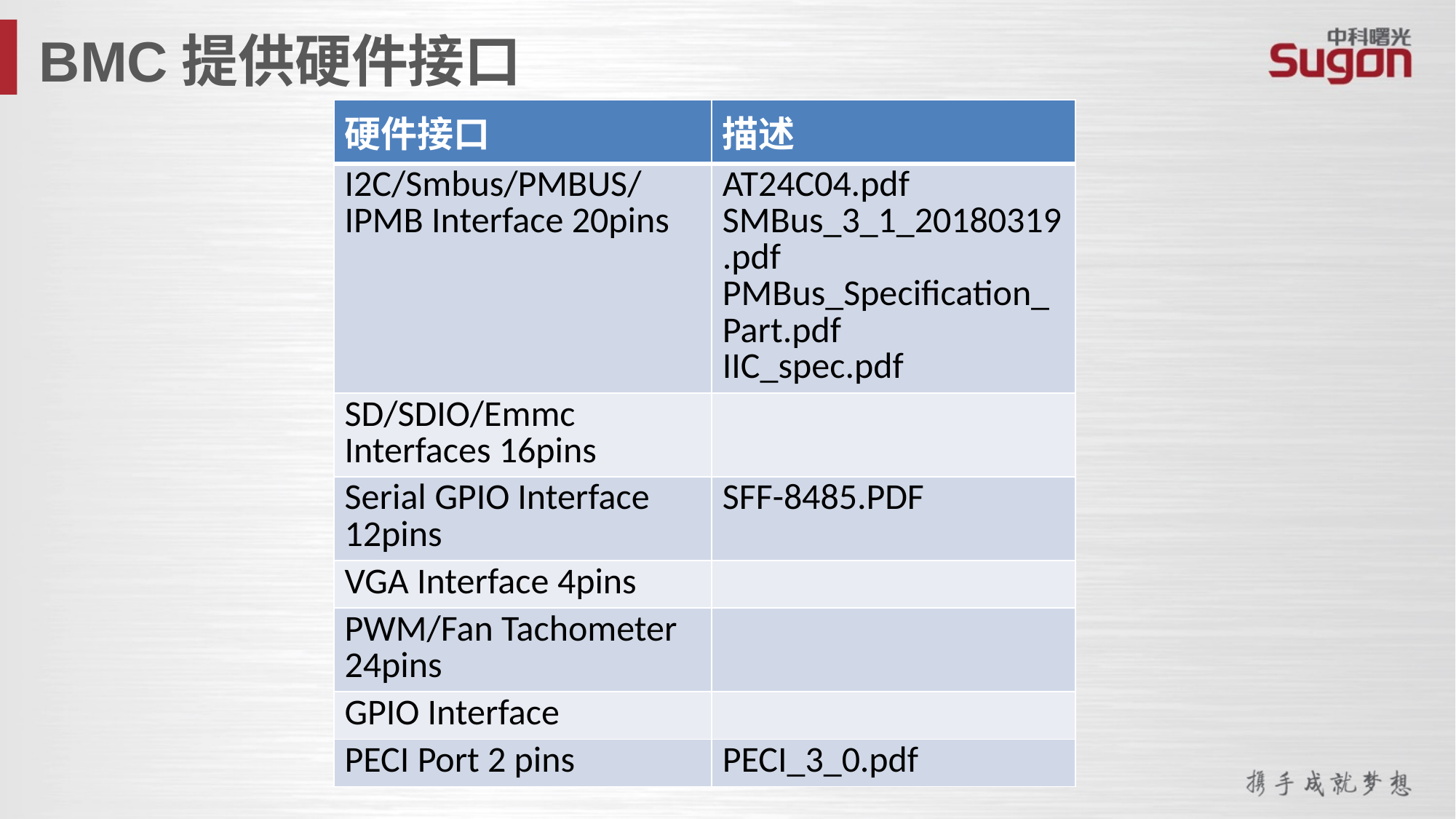

BMC提供硬件接口

| 硬件接口 | 描述 |
| --- | --- |
| I2C/Smbus/PMBUS/IPMB Interface 20pins | AT24C04.pdf SMBus\_3\_1\_20180319.pdf PMBus\_Specification\_Part.pdf IIC\_spec.pdf |
| SD/SDIO/Emmc Interfaces 16pins |  |
| Serial GPIO Interface 12pins | SFF-8485.PDF |
| VGA Interface 4pins |  |
| PWM/Fan Tachometer 24pins |  |
| GPIO Interface |  |
| PECI Port 2 pins | PECI\_3\_0.pdf |